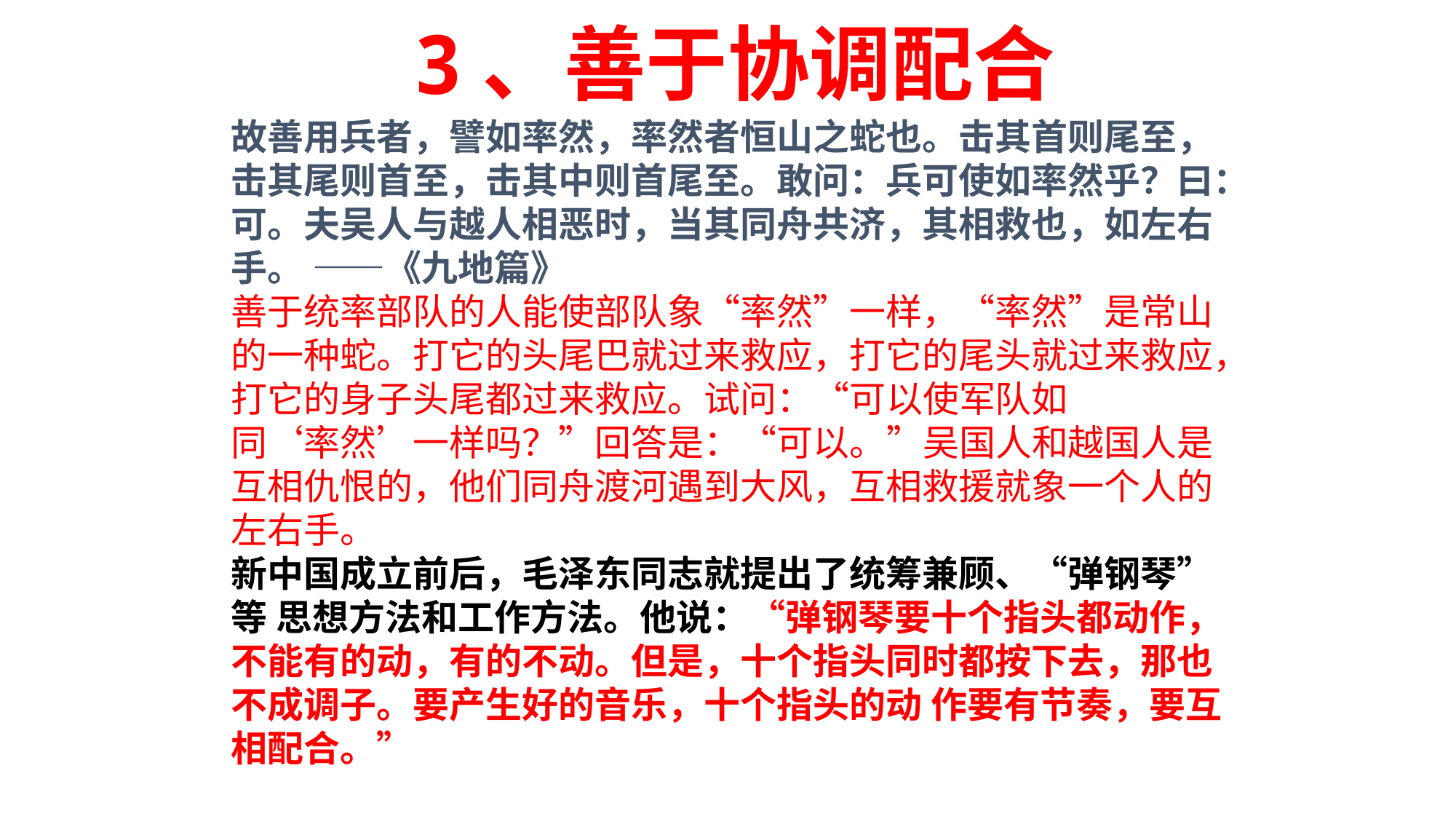

3、善于协调配合
故善用兵者，譬如率然，率然者恒山之蛇也。击其首则尾至，击其尾则首至，击其中则首尾至。敢问：兵可使如率然乎？曰：可。夫吴人与越人相恶时，当其同舟共济，其相救也，如左右手。 ——《九地篇》
善于统率部队的人能使部队象“率然”一样，“率然”是常山的一种蛇。打它的头尾巴就过来救应，打它的尾头就过来救应，打它的身子头尾都过来救应。试问：“可以使军队如
同‘率然’一样吗？”回答是：“可以。”吴国人和越国人是互相仇恨的，他们同舟渡河遇到大风，互相救援就象一个人的左右手。
新中国成立前后，毛泽东同志就提出了统筹兼顾、“弹钢琴”等 思想方法和工作方法。他说：“弹钢琴要十个指头都动作，不能有的动，有的不动。但是，十个指头同时都按下去，那也不成调子。要产生好的音乐，十个指头的动 作要有节奏，要互相配合。”